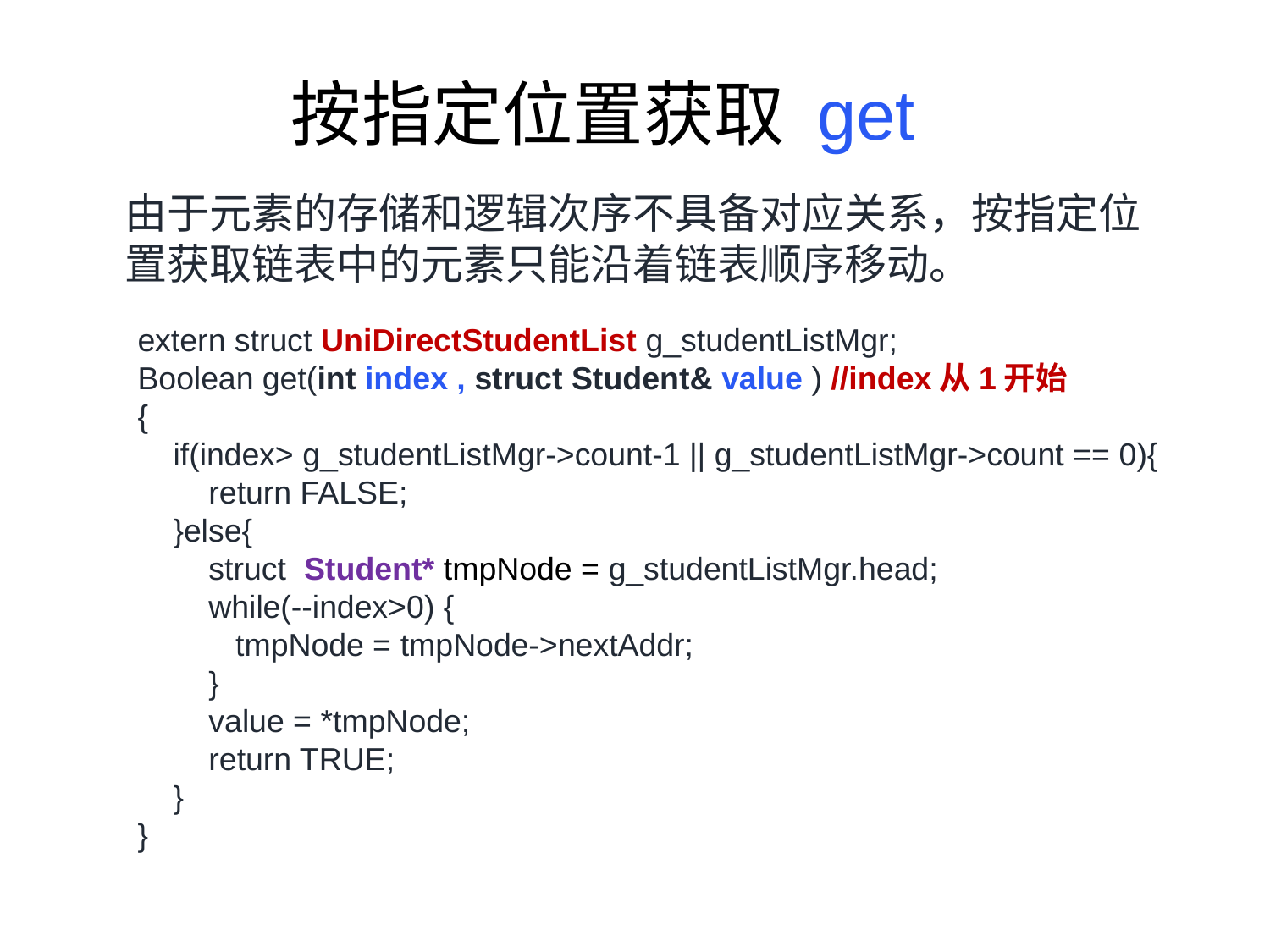

按指定位置获取 get
由于元素的存储和逻辑次序不具备对应关系，按指定位置获取链表中的元素只能沿着链表顺序移动。
extern struct UniDirectStudentList g_studentListMgr;
Boolean get(int index , struct Student& value ) //index从1开始
{
    if(index> g_studentListMgr->count-1 || g_studentListMgr->count == 0){
        return FALSE;
    }else{
        struct  Student* tmpNode = g_studentListMgr.head;
        while(--index>0) {
           tmpNode = tmpNode->nextAddr;
        }
        value = *tmpNode;
        return TRUE;
    }
}